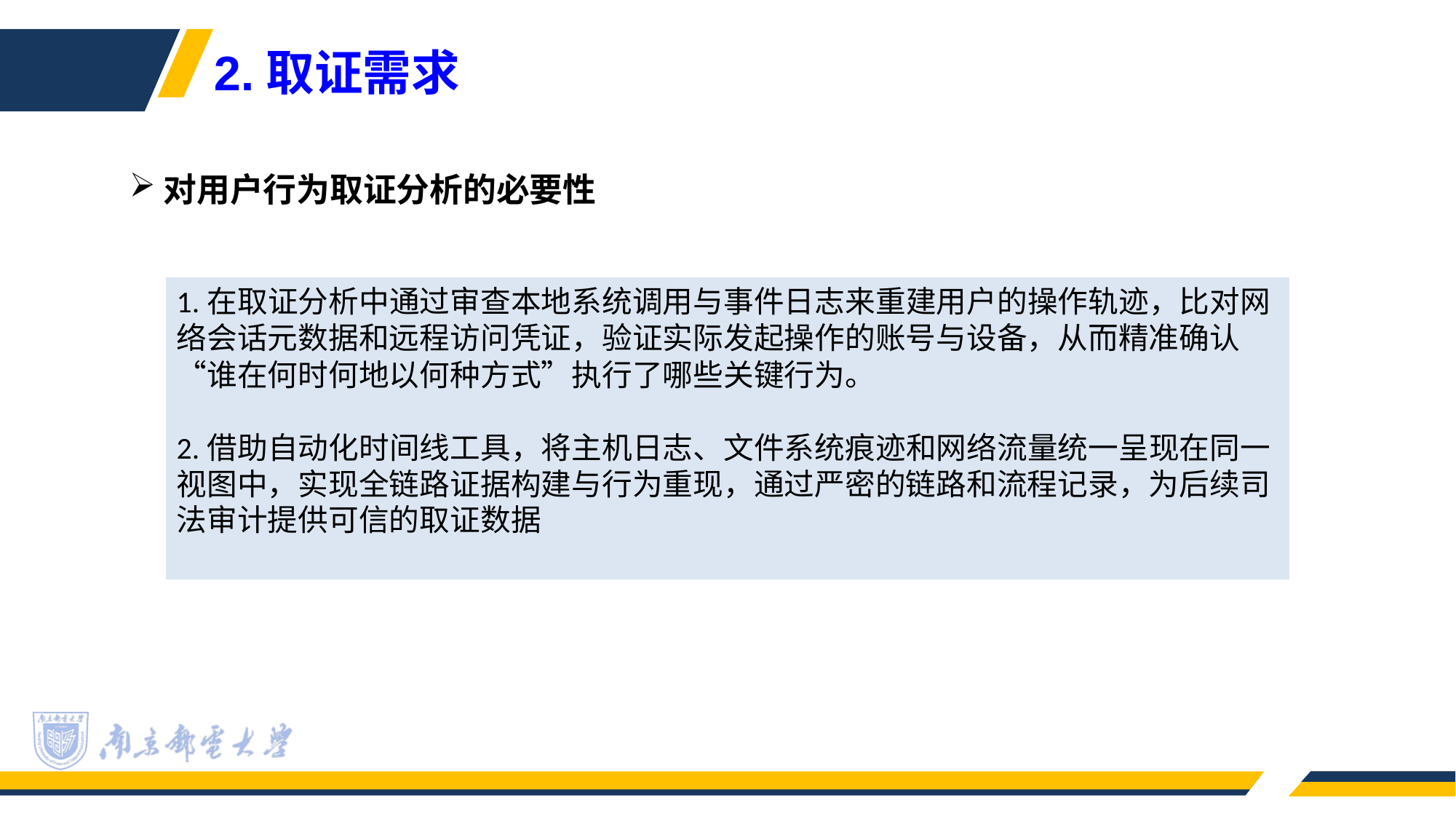

2.取证需求
对用户行为取证分析的必要性

1.在取证分析中通过审查本地系统调用与事件日志来重建用户的操作轨迹，比对网络会话元数据和远程访问凭证，验证实际发起操作的账号与设备，从而精准确认“谁在何时何地以何种方式”执行了哪些关键行为。

2.借助自动化时间线工具，将主机日志、文件系统痕迹和网络流量统一呈现在同一视图中，实现全链路证据构建与行为重现，通过严密的链路和流程记录，为后续司法审计提供可信的取证数据

7